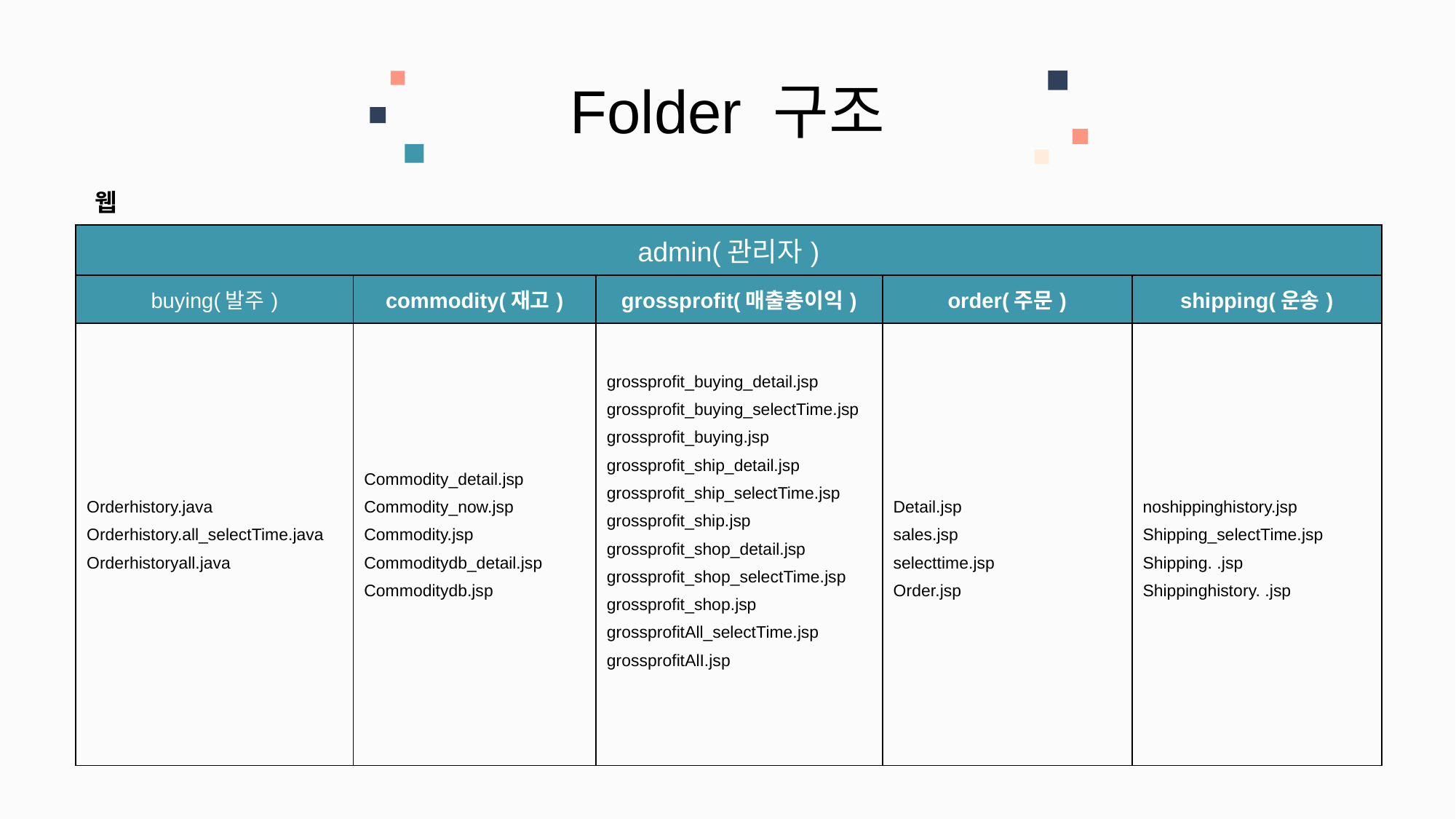

Folder 구조

웹
| admin(관리자) |  |  |  |  |
| --- | --- | --- | --- | --- |
| buying(발주) | commodity(재고) | grossprofit(매출총이익) | order(주문) | shipping(운송) |
| Orderhistory.java Orderhistory.all\_selectTime.java Orderhistoryall.java | Commodity\_detail.jsp Commodity\_now.jsp Commodity.jsp Commoditydb\_detail.jsp Commoditydb.jsp | grossprofit\_buying\_detail.jsp grossprofit\_buying\_selectTime.jsp grossprofit\_buying.jsp grossprofit\_ship\_detail.jsp grossprofit\_ship\_selectTime.jsp grossprofit\_ship.jsp grossprofit\_shop\_detail.jsp grossprofit\_shop\_selectTime.jsp grossprofit\_shop.jsp grossprofitAll\_selectTime.jsp grossprofitAlI.jsp | Detail.jsp sales.jsp selecttime.jsp Order.jsp | noshippinghistory.jsp Shipping\_selectTime.jsp Shipping. .jsp Shippinghistory. .jsp |